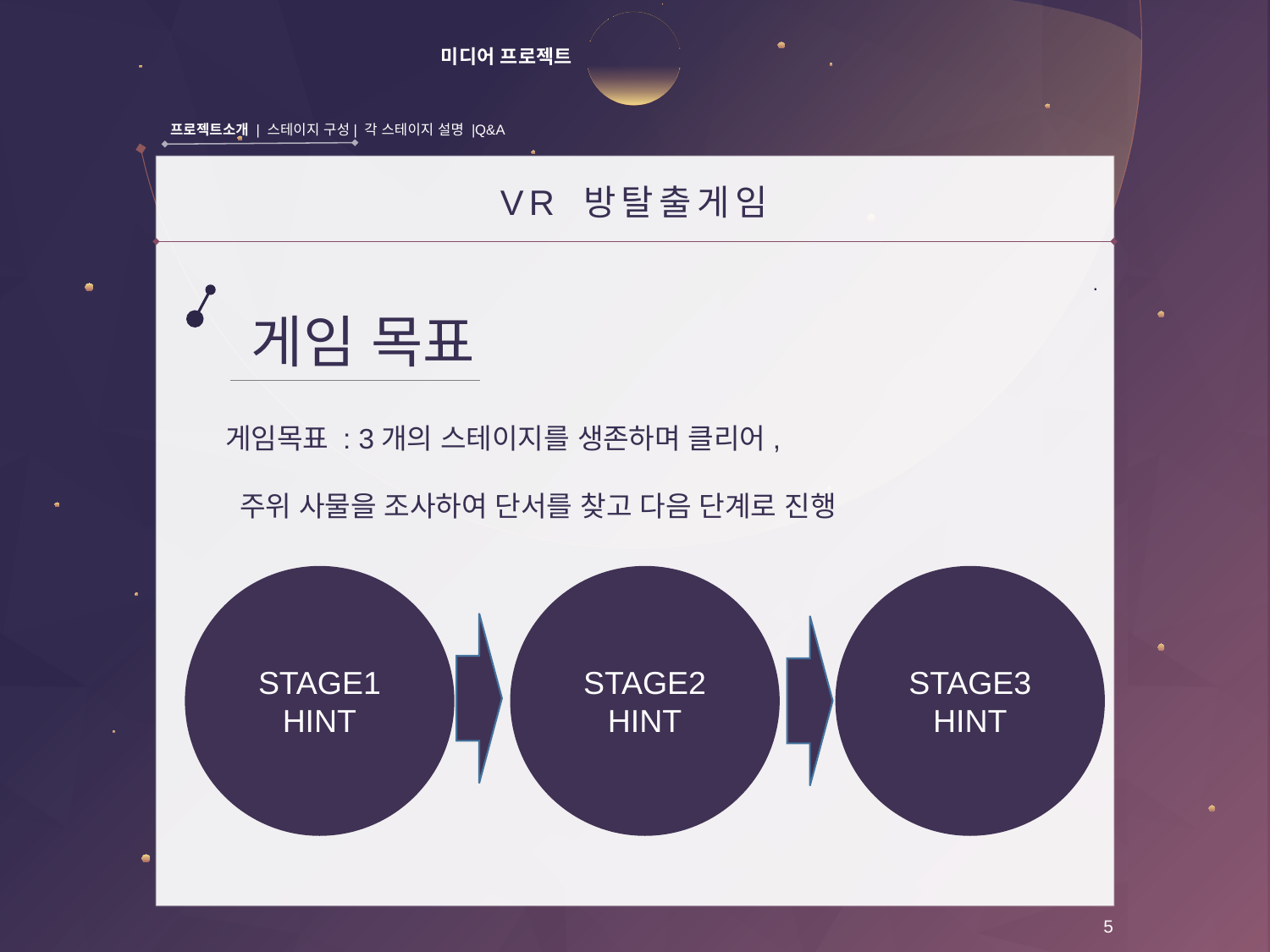

# 미디어 프로젝트
프로젝트소개 | 스테이지 구성| 각 스테이지 설명 |Q&A

·

VR 방탈출게임
게임 목표
게임목표 : 3개의 스테이지를 생존하며 클리어,
 주위 사물을 조사하여 단서를 찾고 다음 단계로 진행
STAGE1
HINT
STAGE2
HINT
STAGE3
HINT

5